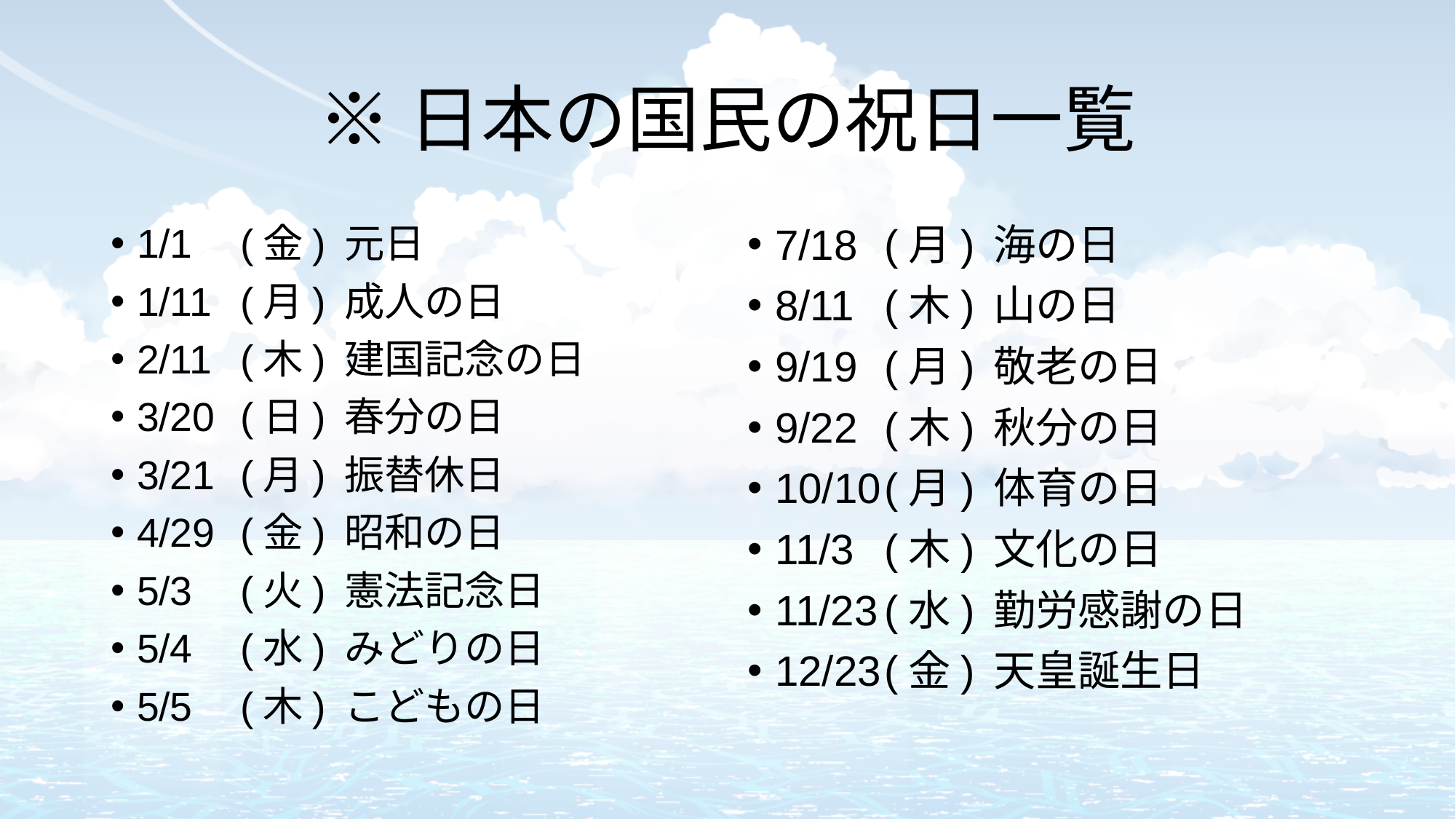

# ※日本の国民の祝日一覧
1/1	(金)	元日
1/11	(月)	成人の日
2/11	(木)	建国記念の日
3/20	(日)	春分の日
3/21	(月)	振替休日
4/29	(金)	昭和の日
5/3	(火)	憲法記念日
5/4	(水)	みどりの日
5/5	(木)	こどもの日

7/18	(月)	海の日
8/11	(木)	山の日
9/19	(月)	敬老の日
9/22	(木)	秋分の日
10/10	(月)	体育の日
11/3	(木)	文化の日
11/23	(水)	勤労感謝の日
12/23	(金)	天皇誕生日